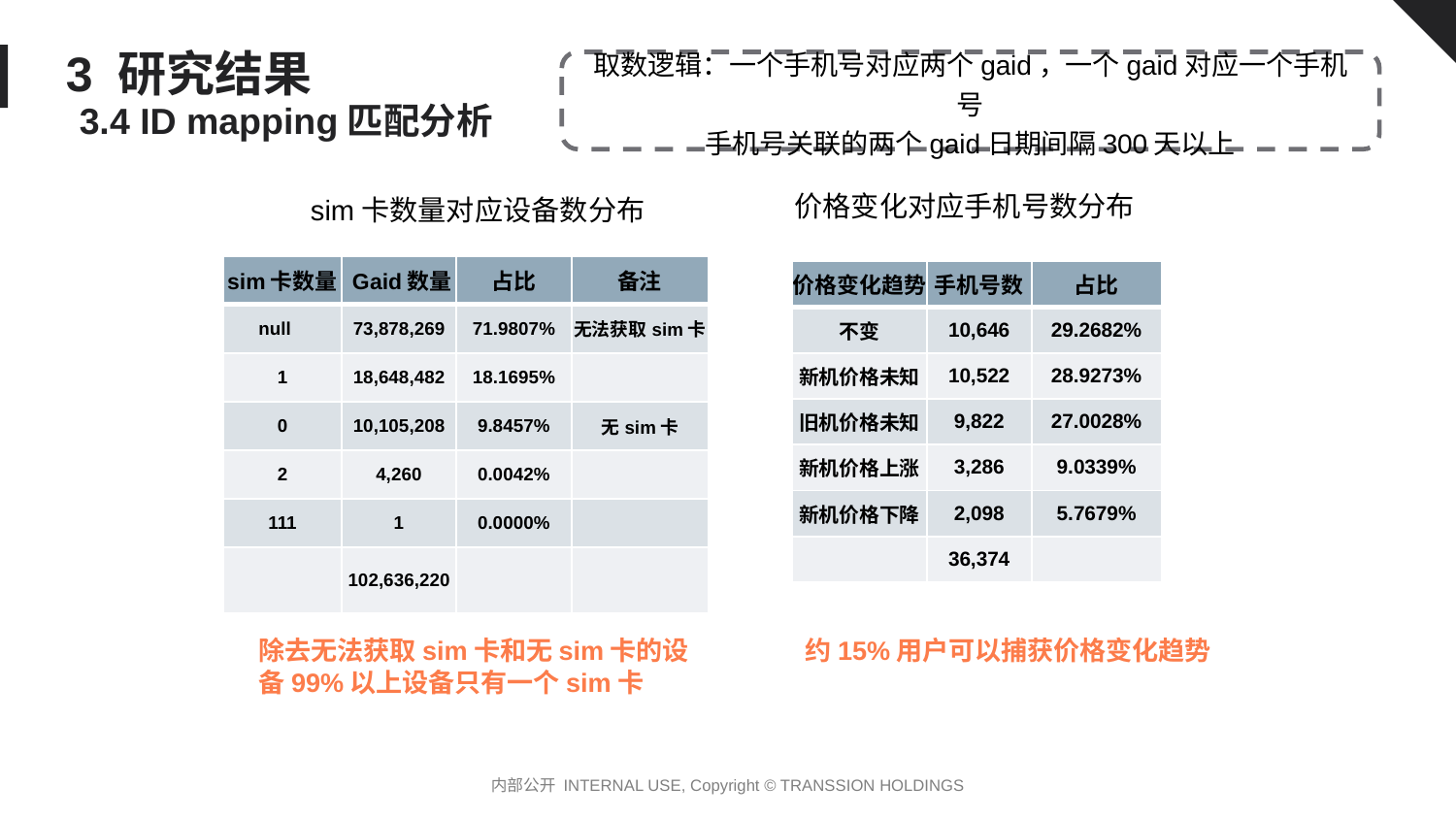

# 3 研究结果
取数逻辑：一个手机号对应两个gaid，一个gaid对应一个手机号
手机号关联的两个gaid日期间隔300天以上
3.4 ID mapping匹配分析
价格变化对应手机号数分布
sim卡数量对应设备数分布
| sim卡数量 | Gaid数量 | 占比 | 备注 |
| --- | --- | --- | --- |
| null | 73,878,269 | 71.9807% | 无法获取sim卡 |
| 1 | 18,648,482 | 18.1695% |  |
| 0 | 10,105,208 | 9.8457% | 无sim卡 |
| 2 | 4,260 | 0.0042% |  |
| 111 | 1 | 0.0000% |  |
|  | 102,636,220 |  |  |
| 价格变化趋势 | 手机号数 | 占比 |
| --- | --- | --- |
| 不变 | 10,646 | 29.2682% |
| 新机价格未知 | 10,522 | 28.9273% |
| 旧机价格未知 | 9,822 | 27.0028% |
| 新机价格上涨 | 3,286 | 9.0339% |
| 新机价格下降 | 2,098 | 5.7679% |
|  | 36,374 |  |
除去无法获取sim卡和无sim卡的设备99%以上设备只有一个sim卡
约15%用户可以捕获价格变化趋势